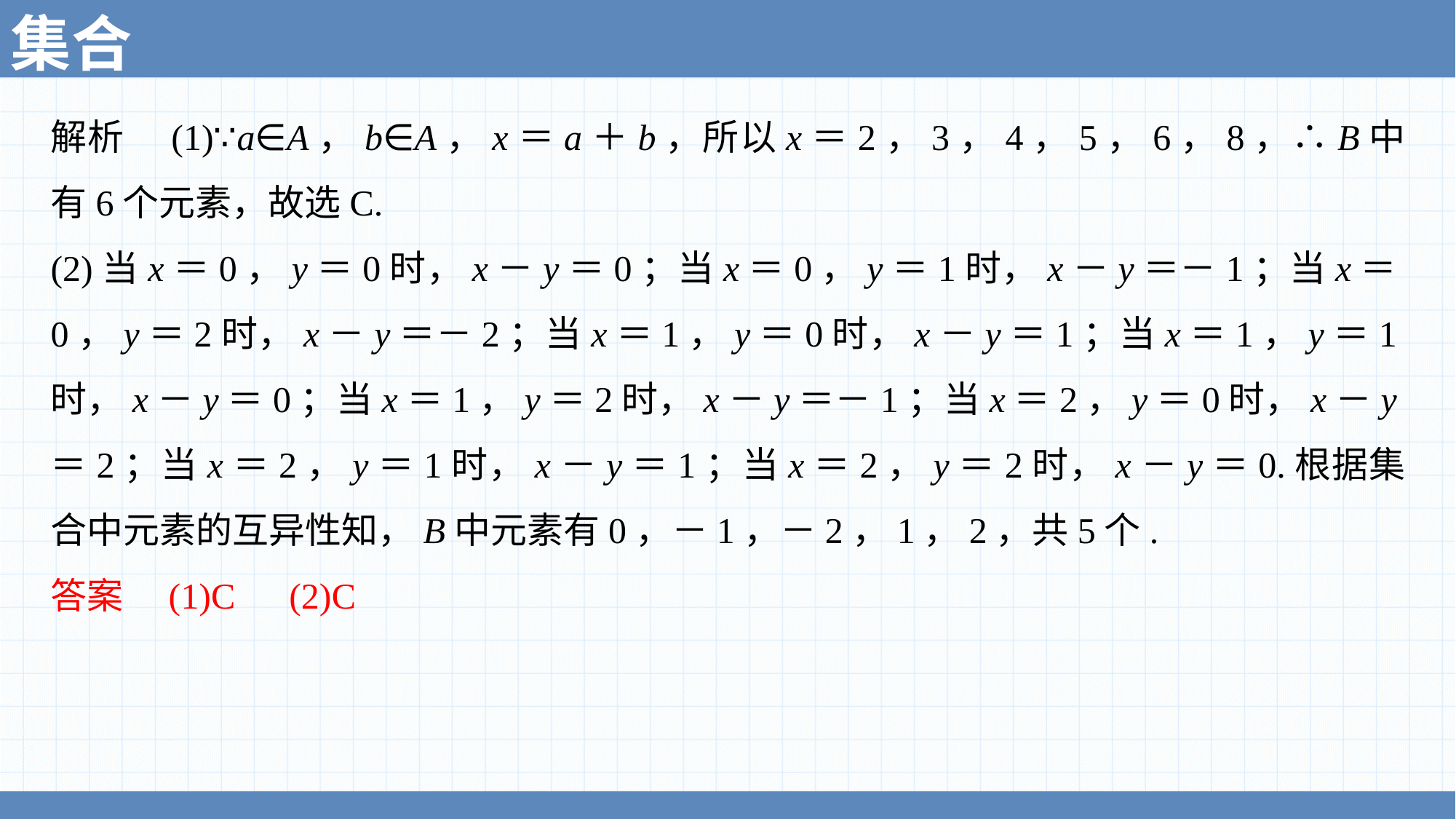

集合
解析　(1)∵a∈A，b∈A，x＝a＋b，所以x＝2，3，4，5，6，8，∴B中有6个元素，故选C.
(2)当x＝0，y＝0时，x－y＝0；当x＝0，y＝1时，x－y＝－1；当x＝0，y＝2时，x－y＝－2；当x＝1，y＝0时，x－y＝1；当x＝1，y＝1时，x－y＝0；当x＝1，y＝2时，x－y＝－1；当x＝2，y＝0时，x－y＝2；当x＝2，y＝1时，x－y＝1；当x＝2，y＝2时，x－y＝0.根据集合中元素的互异性知，B中元素有0，－1，－2，1，2，共5个.
答案　(1)C　(2)C